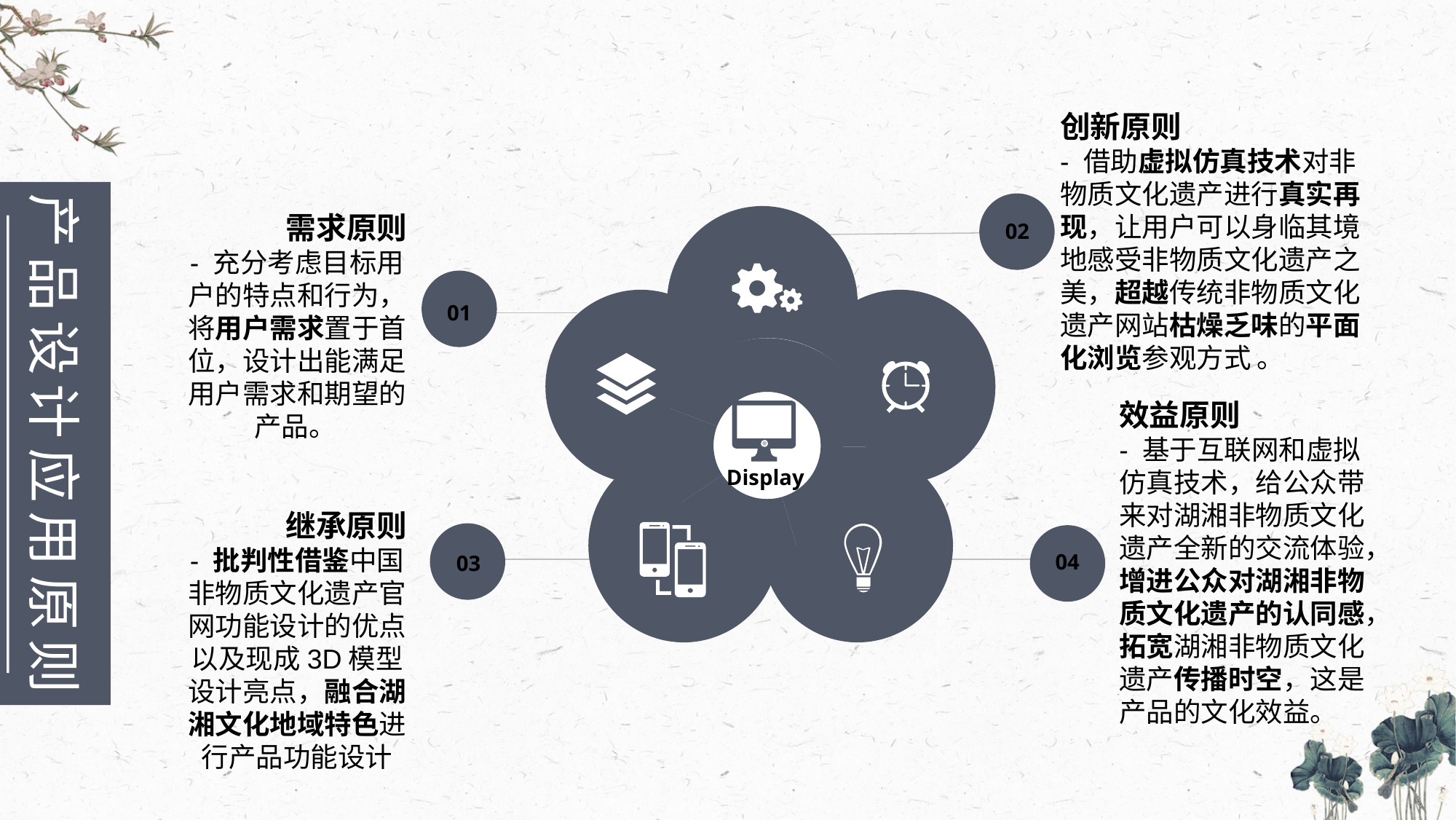

创新原则
- 借助虚拟仿真技术对非物质文化遗产进行真实再现，让用户可以身临其境地感受非物质文化遗产之美，超越传统非物质文化遗产网站枯燥乏味的平面化浏览参观方式 。

需求原则
- 充分考虑目标用户的特点和行为，将用户需求置于首位，设计出能满足用户需求和期望的产品。

02

01

### Chart

| Category |  |
|---|---|

效益原则
- 基于互联网和虚拟仿真技术，给公众带来对湖湘非物质文化遗产全新的交流体验，增进公众对湖湘非物质文化遗产的认同感，拓宽湖湘非物质文化遗产传播时空，这是产品的文化效益。

Display
继承原则
- 批判性借鉴中国非物质文化遗产官网功能设计的优点以及现成3D模型设计亮点，融合湖湘文化地域特色进行产品功能设计

04
03
产品设计应用原则